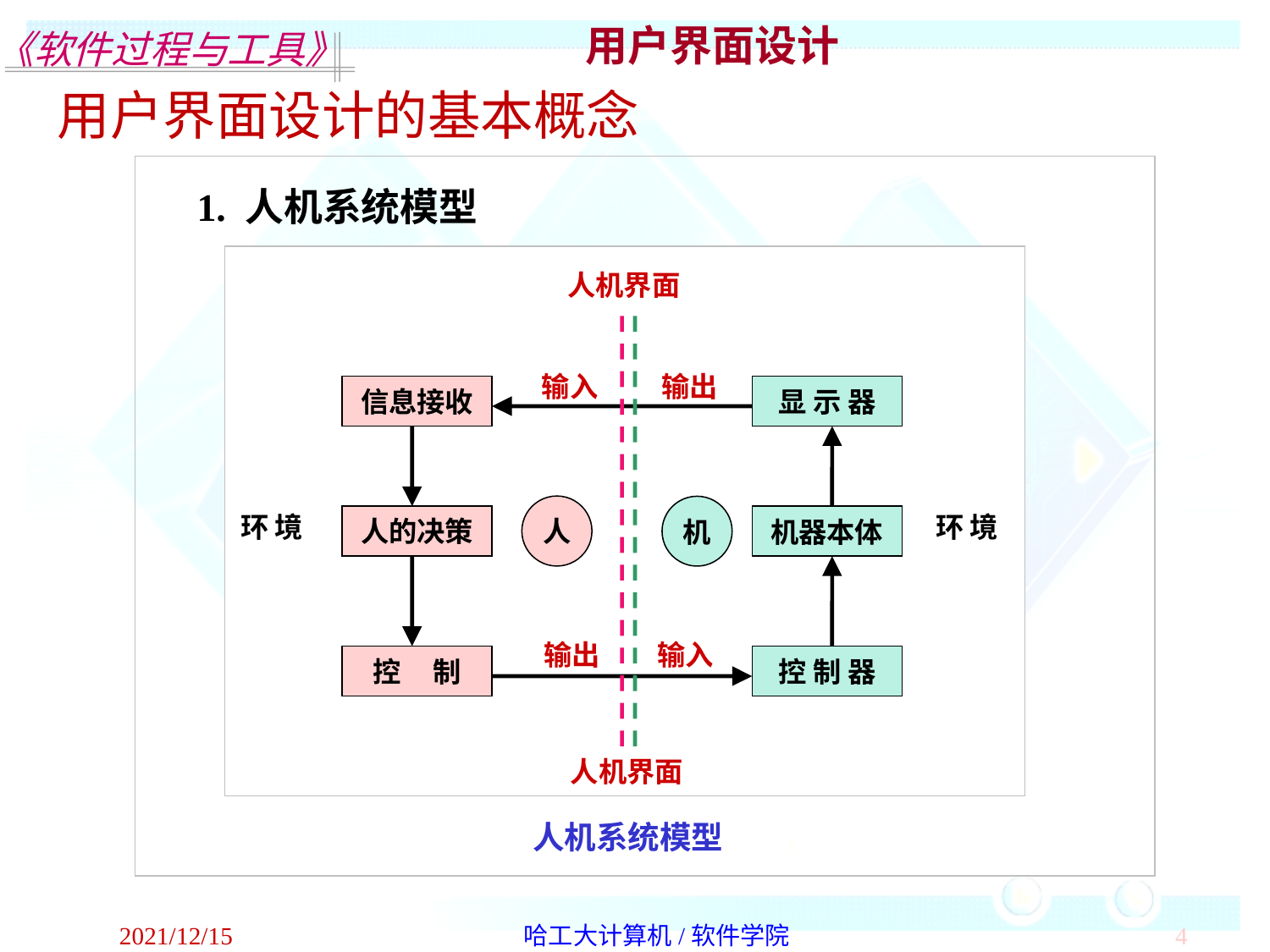

用户界面设计
用户界面设计的基本概念

  1. 人机系统模型

环 境
环 境
人机界面

人机界面
输入          输出

信息接收
人的决策
控     制
显 示 器
机器本体
控 制 器

人
机
输出         输入

人机系统模型